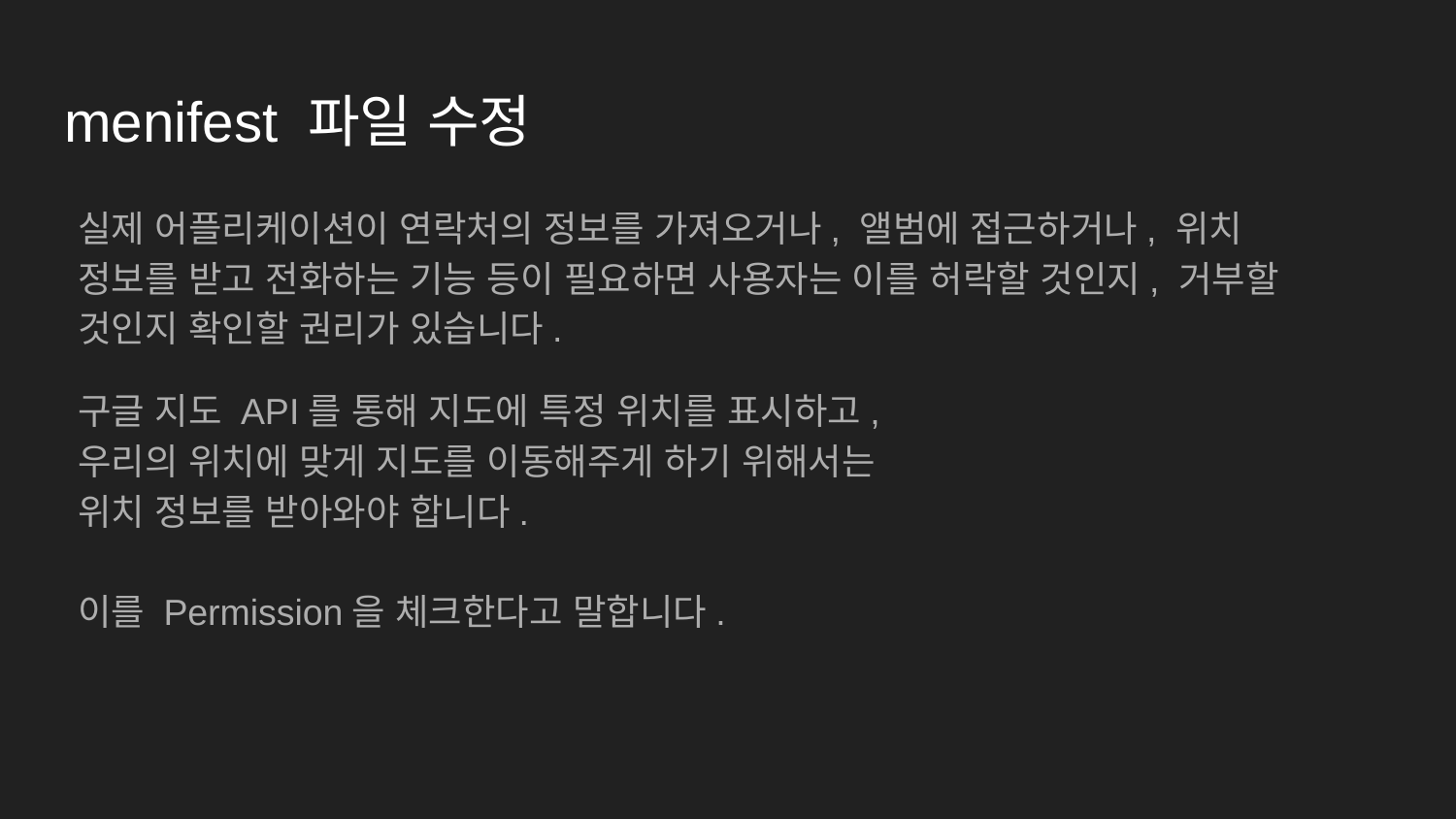

# menifest 파일 수정
실제 어플리케이션이 연락처의 정보를 가져오거나, 앨범에 접근하거나, 위치 정보를 받고 전화하는 기능 등이 필요하면 사용자는 이를 허락할 것인지, 거부할 것인지 확인할 권리가 있습니다.
구글 지도 API를 통해 지도에 특정 위치를 표시하고,
우리의 위치에 맞게 지도를 이동해주게 하기 위해서는
위치 정보를 받아와야 합니다.
이를 Permission을 체크한다고 말합니다.